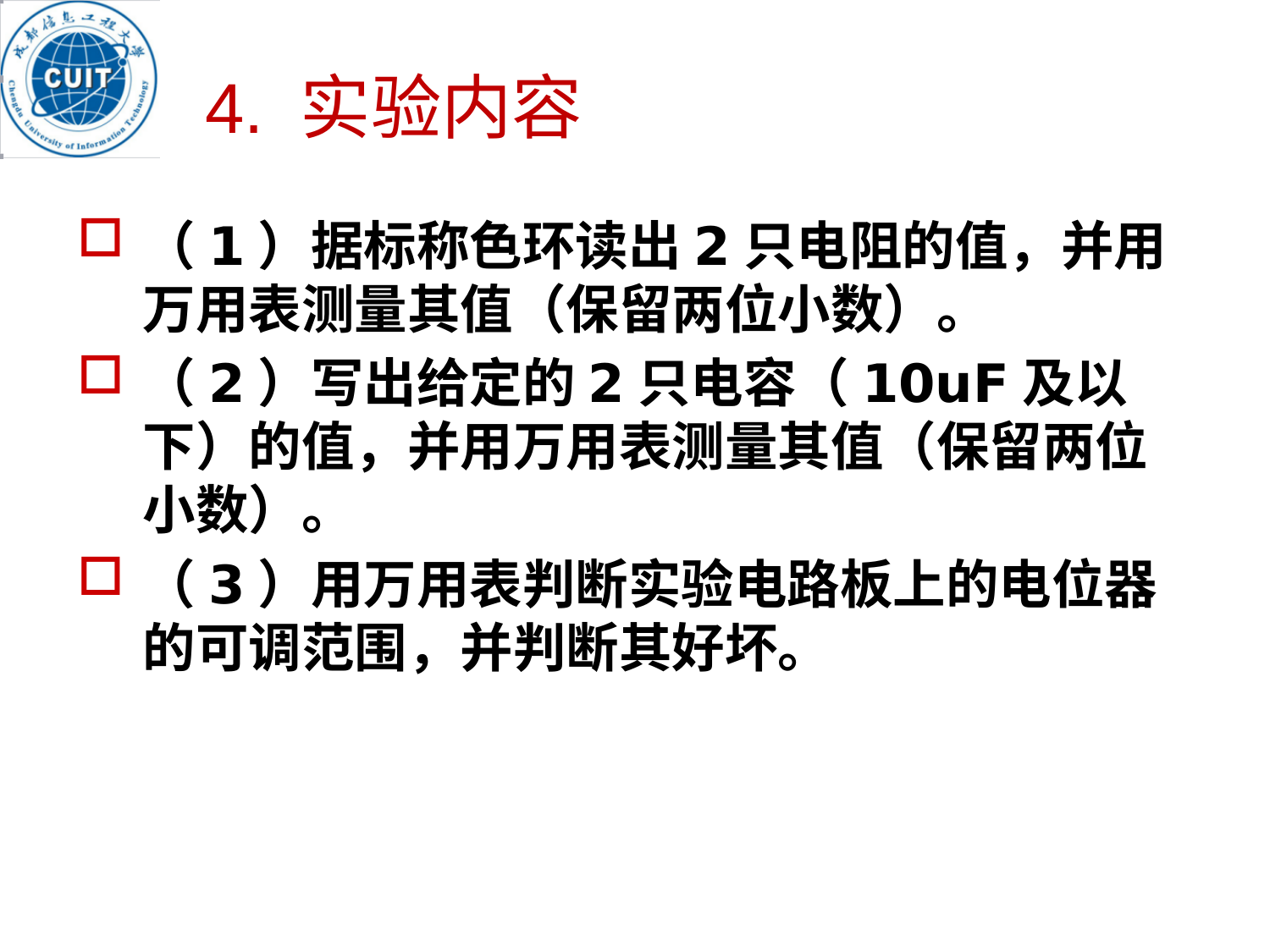

4. 实验内容
（1）据标称色环读出2只电阻的值，并用万用表测量其值（保留两位小数）。
（2）写出给定的2只电容（10uF及以下）的值，并用万用表测量其值（保留两位小数）。
（3）用万用表判断实验电路板上的电位器的可调范围，并判断其好坏。